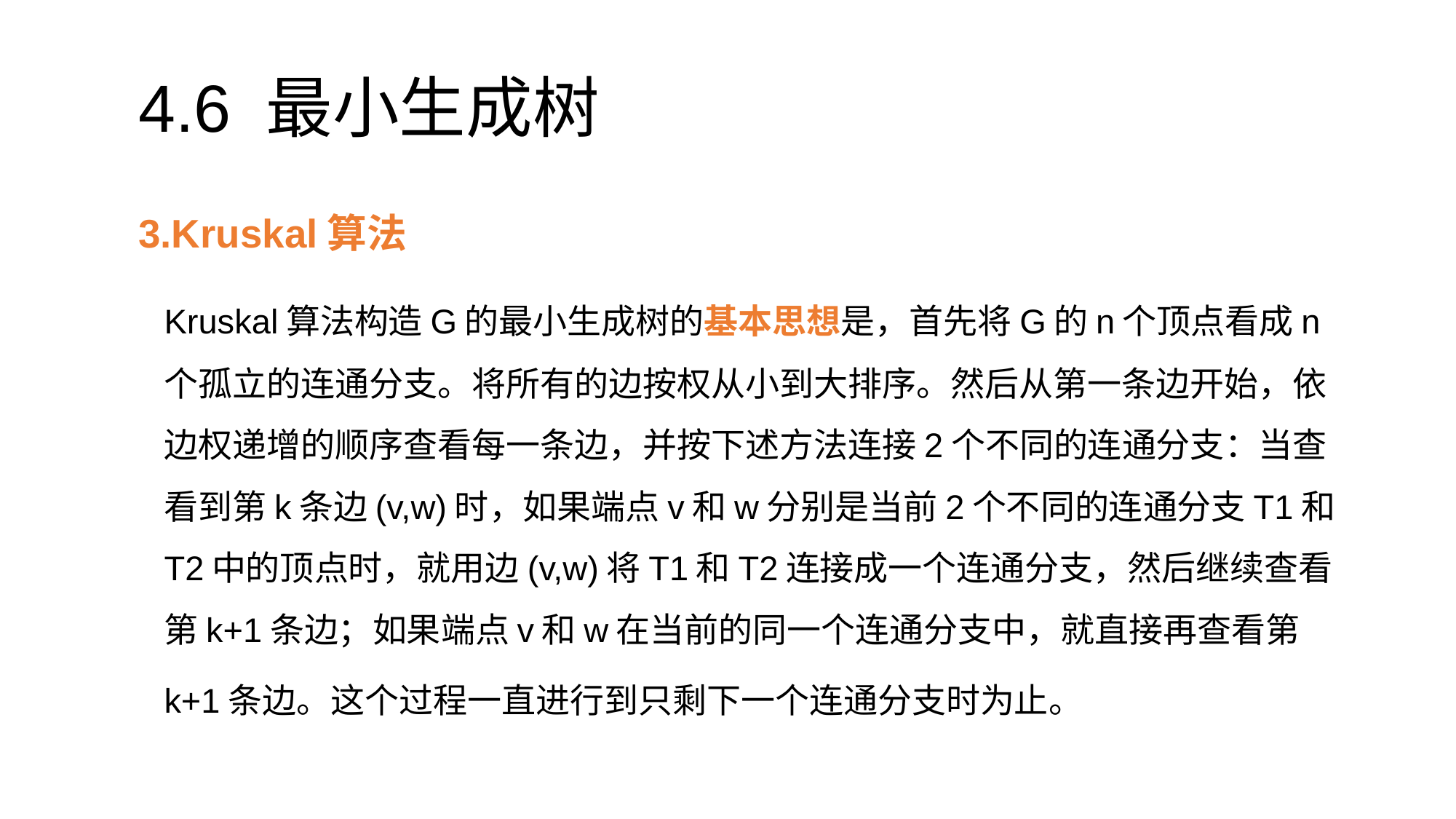

# 4.6 最小生成树
3.Kruskal算法
		Kruskal算法构造G的最小生成树的基本思想是，首先将G的n个顶点看成n个孤立的连通分支。将所有的边按权从小到大排序。然后从第一条边开始，依边权递增的顺序查看每一条边，并按下述方法连接2个不同的连通分支：当查看到第k条边(v,w)时，如果端点v和w分别是当前2个不同的连通分支T1和T2中的顶点时，就用边(v,w)将T1和T2连接成一个连通分支，然后继续查看第k+1条边；如果端点v和w在当前的同一个连通分支中，就直接再查看第k+1条边。这个过程一直进行到只剩下一个连通分支时为止。

13